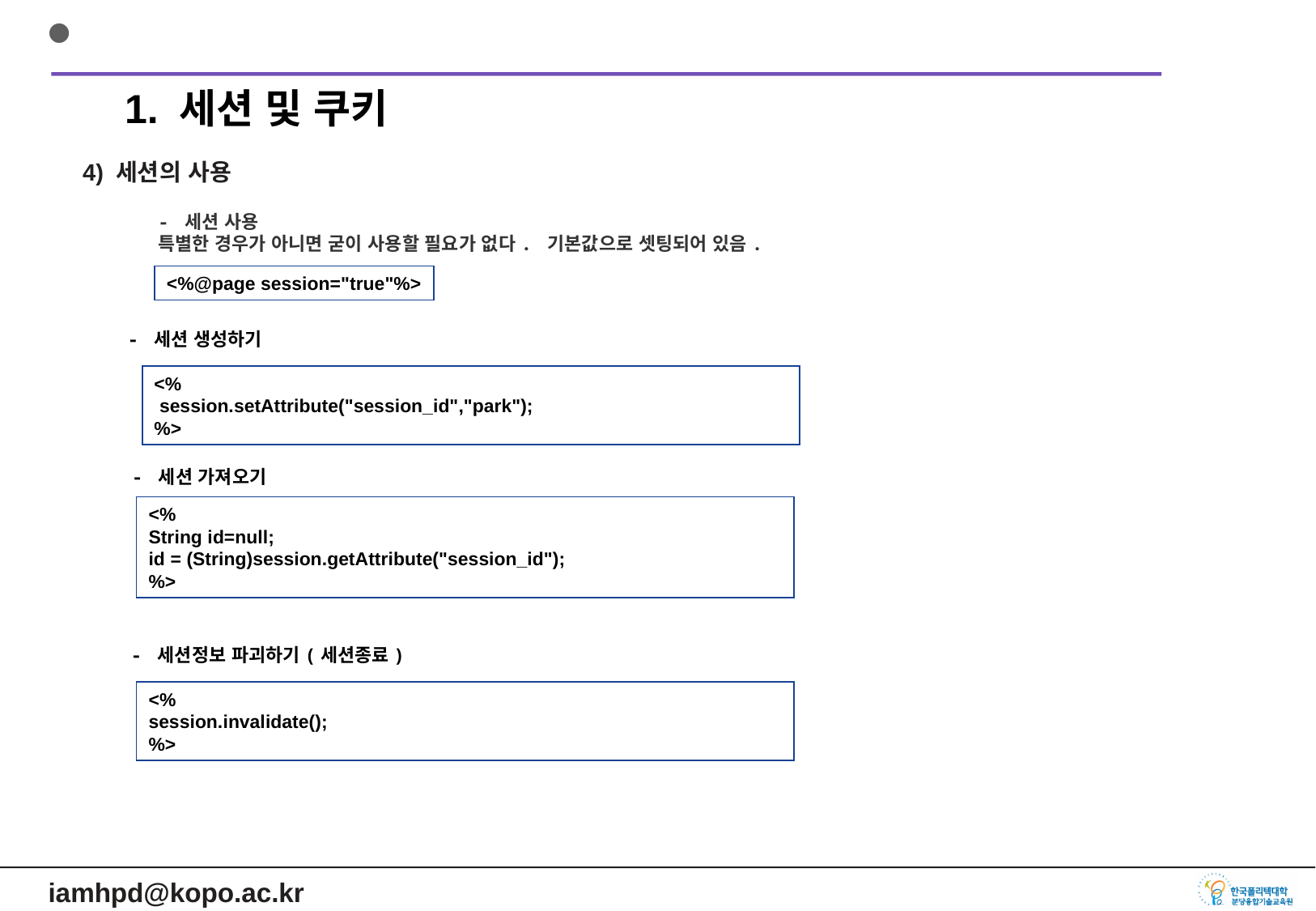

1. 세션 및 쿠키
4) 세션의 사용

- 세션 사용
특별한 경우가 아니면 굳이 사용할 필요가 없다. 기본값으로 셋팅되어 있음.
<%@page session="true"%>
- 세션 생성하기
<%
 session.setAttribute("session_id","park");
%>
- 세션 가져오기
<%
String id=null;
id = (String)session.getAttribute("session_id");
%>
- 세션정보 파괴하기(세션종료)
<%
session.invalidate();
%>